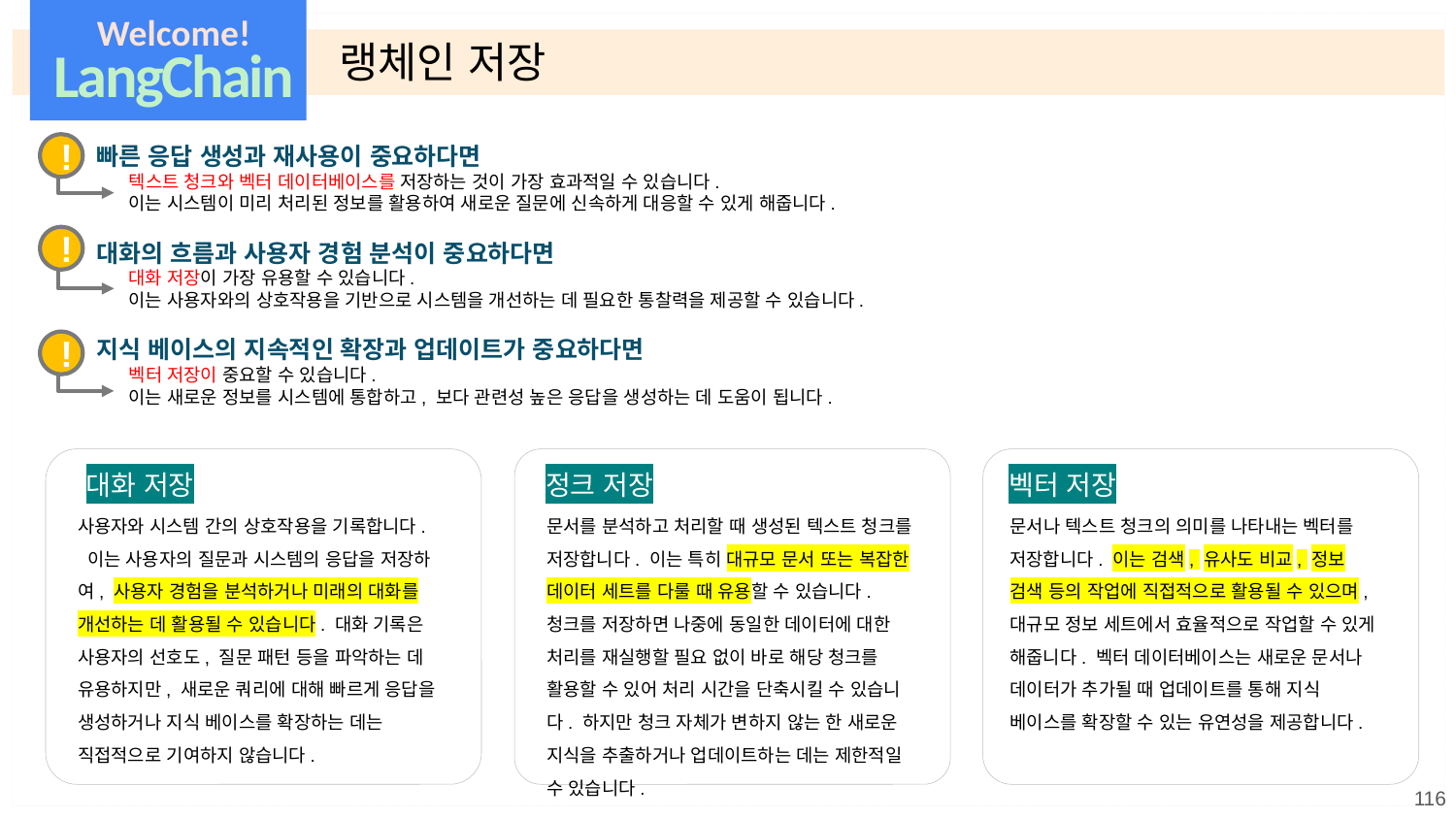

Welcome!

LangChain
랭체인 저장
!
빠른 응답 생성과 재사용이 중요하다면

텍스트 청크와 벡터 데이터베이스를 저장하는 것이 가장 효과적일 수 있습니다.
이는 시스템이 미리 처리된 정보를 활용하여 새로운 질문에 신속하게 대응할 수 있게 해줍니다.
!
대화의 흐름과 사용자 경험 분석이 중요하다면

대화 저장이 가장 유용할 수 있습니다.
이는 사용자와의 상호작용을 기반으로 시스템을 개선하는 데 필요한 통찰력을 제공할 수 있습니다.
지식 베이스의 지속적인 확장과 업데이트가 중요하다면
!
벡터 저장이 중요할 수 있습니다.
이는 새로운 정보를 시스템에 통합하고, 보다 관련성 높은 응답을 생성하는 데 도움이 됩니다.

대화 저장
정크 저장
벡터 저장
사용자와 시스템 간의 상호작용을 기록합니다.
 이는 사용자의 질문과 시스템의 응답을 저장하여, 사용자 경험을 분석하거나 미래의 대화를 개선하는 데 활용될 수 있습니다. 대화 기록은 사용자의 선호도, 질문 패턴 등을 파악하는 데 유용하지만, 새로운 쿼리에 대해 빠르게 응답을 생성하거나 지식 베이스를 확장하는 데는 직접적으로 기여하지 않습니다.
문서를 분석하고 처리할 때 생성된 텍스트 청크를 저장합니다. 이는 특히 대규모 문서 또는 복잡한 데이터 세트를 다룰 때 유용할 수 있습니다. 청크를 저장하면 나중에 동일한 데이터에 대한 처리를 재실행할 필요 없이 바로 해당 청크를 활용할 수 있어 처리 시간을 단축시킬 수 있습니다. 하지만 청크 자체가 변하지 않는 한 새로운 지식을 추출하거나 업데이트하는 데는 제한적일 수 있습니다.
문서나 텍스트 청크의 의미를 나타내는 벡터를 저장합니다. 이는 검색, 유사도 비교, 정보 검색 등의 작업에 직접적으로 활용될 수 있으며, 대규모 정보 세트에서 효율적으로 작업할 수 있게 해줍니다. 벡터 데이터베이스는 새로운 문서나 데이터가 추가될 때 업데이트를 통해 지식 베이스를 확장할 수 있는 유연성을 제공합니다.
116